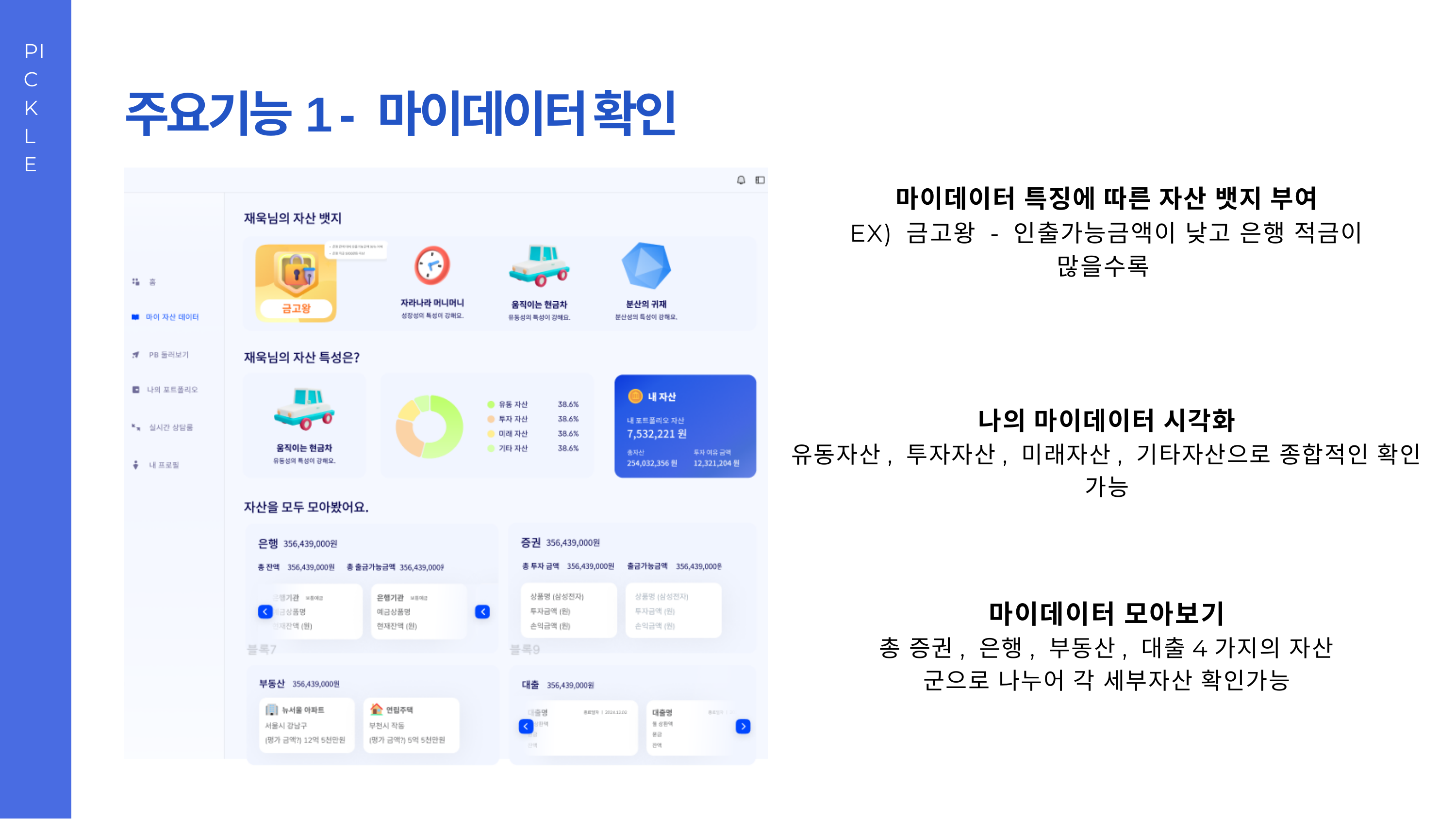

PICKLE
주요기능1 - 마이데이터 확인

마이데이터 특징에 따른 자산 뱃지 부여
EX) 금고왕 - 인출가능금액이 낮고 은행 적금이 많을수록

나의 마이데이터 시각화
유동자산, 투자자산, 미래자산, 기타자산으로 종합적인 확인 가능
마이데이터 모아보기
총 증권, 은행, 부동산, 대출4가지의 자산 군으로 나누어 각 세부자산 확인가능